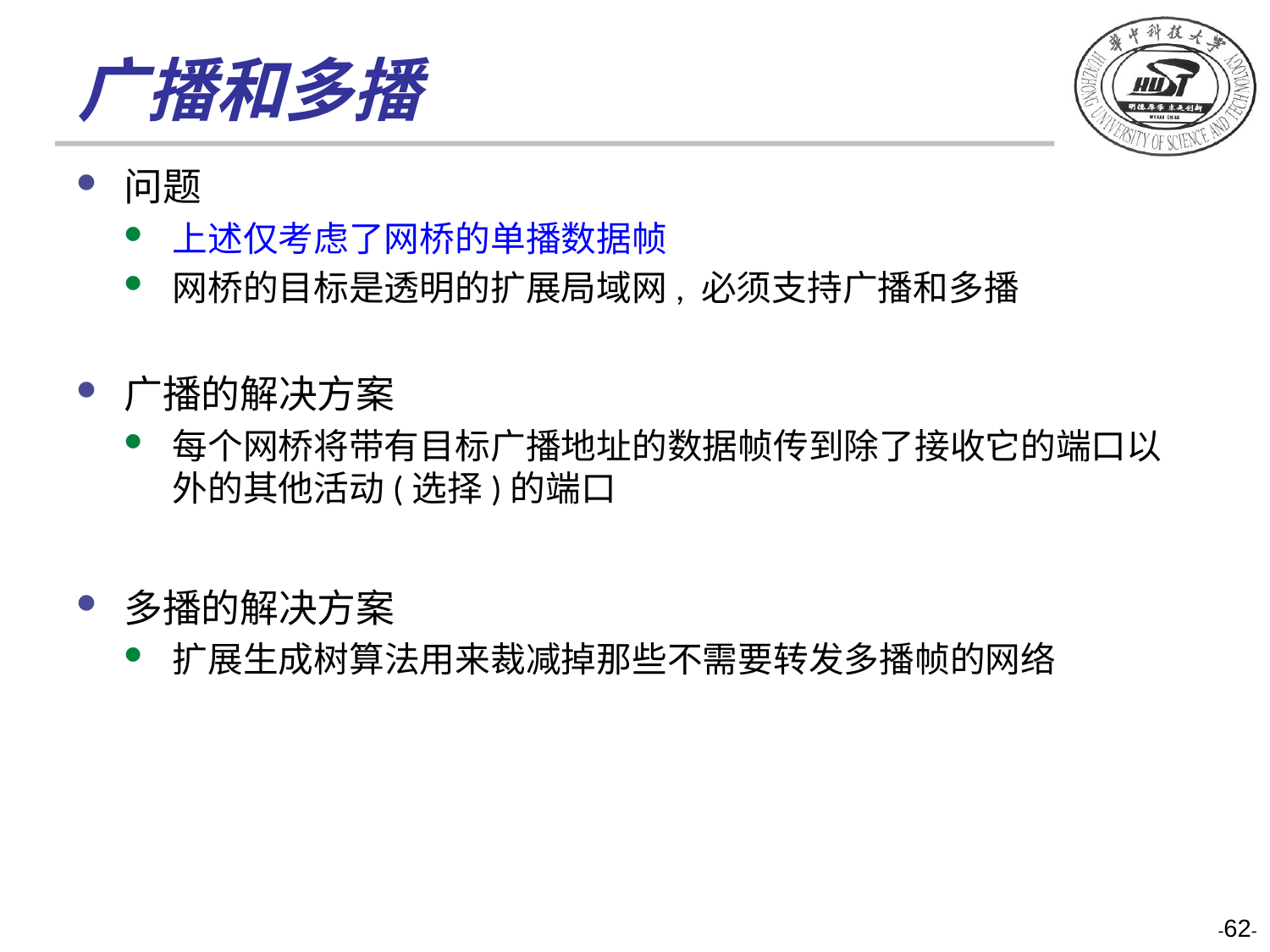

# 广播和多播
问题
上述仅考虑了网桥的单播数据帧
网桥的目标是透明的扩展局域网, 必须支持广播和多播

广播的解决方案
每个网桥将带有目标广播地址的数据帧传到除了接收它的端口以外的其他活动(选择)的端口

多播的解决方案
扩展生成树算法用来裁减掉那些不需要转发多播帧的网络
-62-